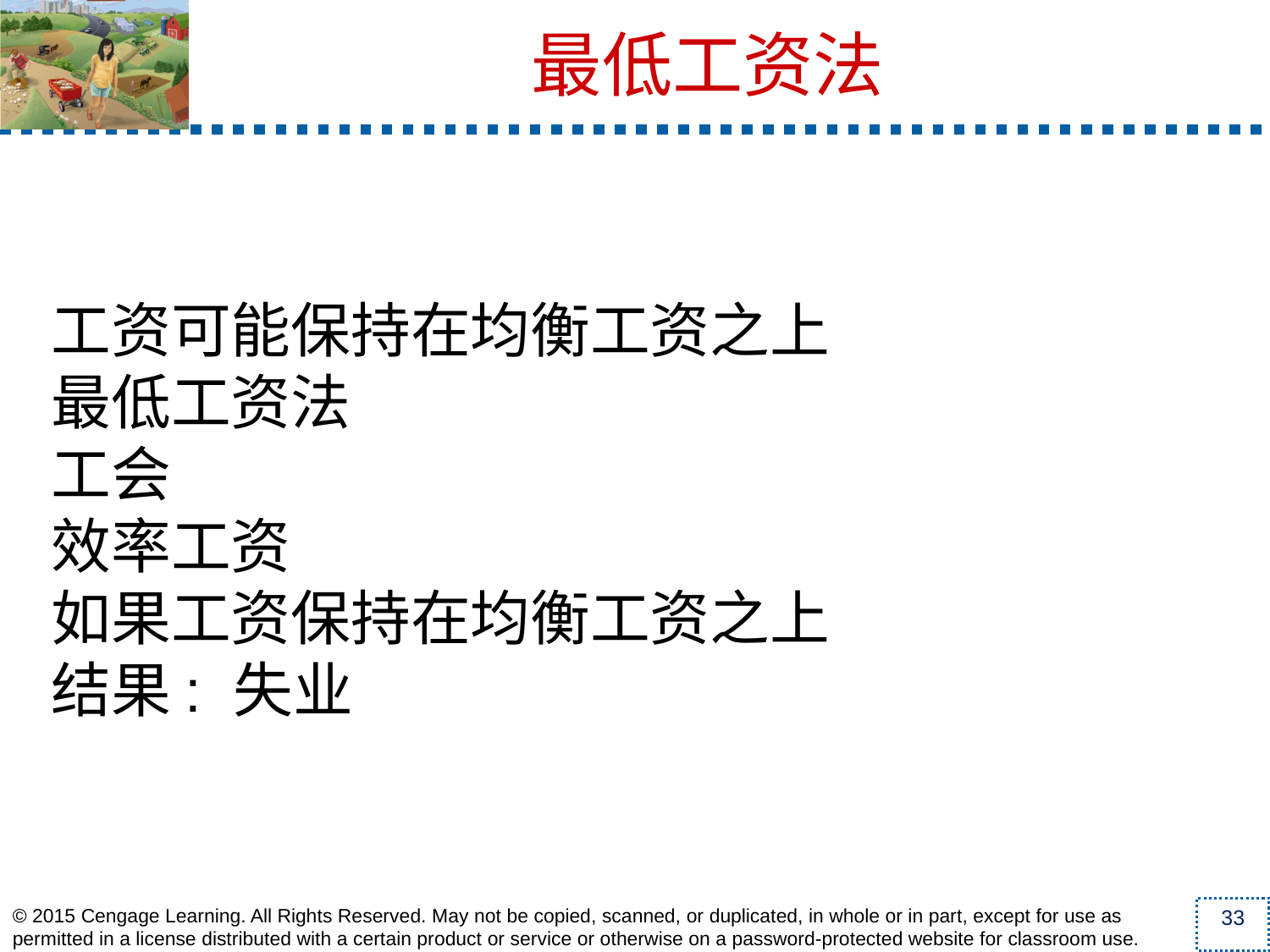

工资可能保持在均衡工资之上
最低工资法
工会
效率工资
如果工资保持在均衡工资之上
结果: 失业
最低工资法
33
© 2015 Cengage Learning. All Rights Reserved. May not be copied, scanned, or duplicated, in whole or in part, except for use as permitted in a license distributed with a certain product or service or otherwise on a password-protected website for classroom use.